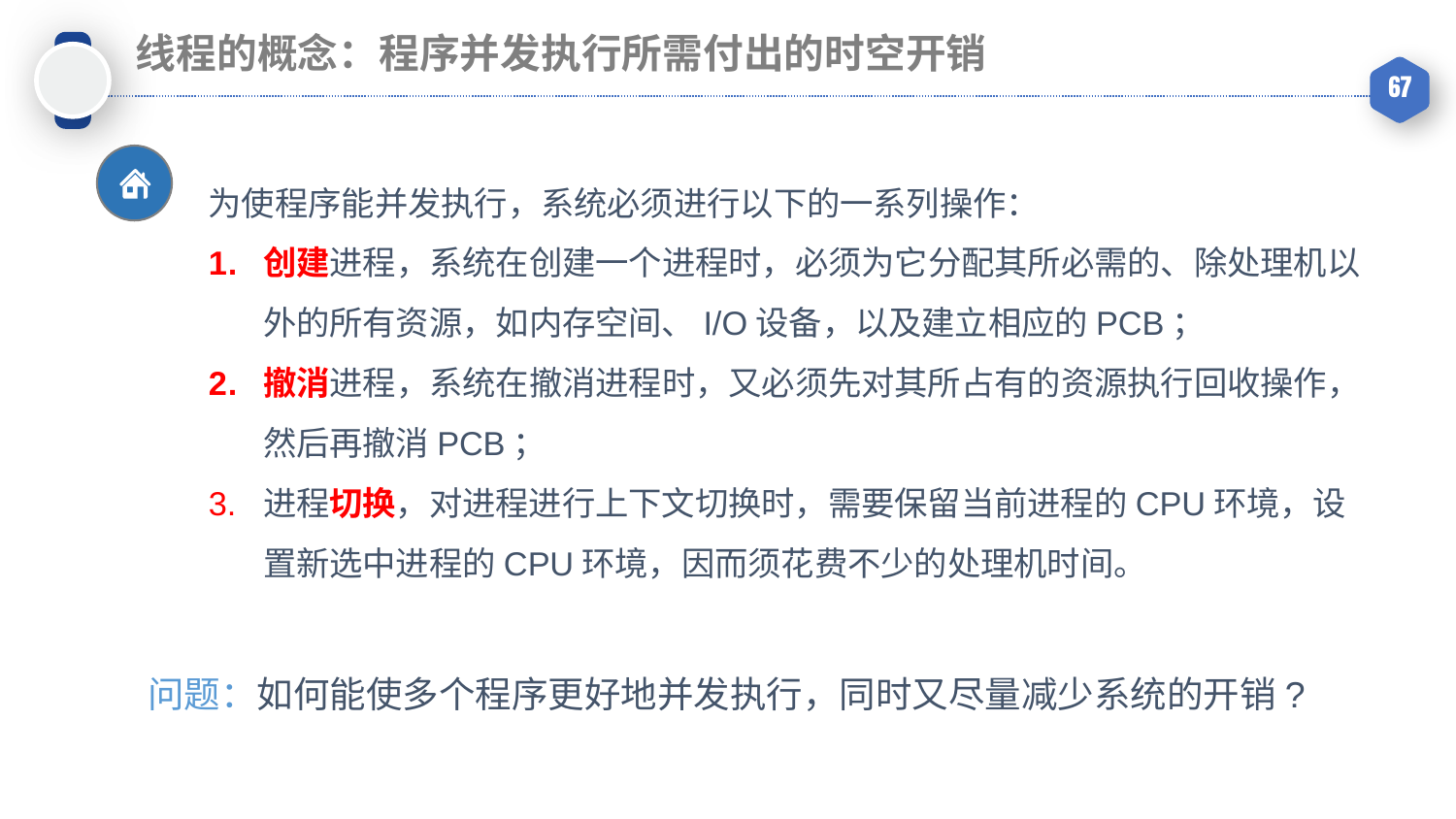

线程的概念：程序并发执行所需付出的时空开销

为使程序能并发执行，系统必须进行以下的一系列操作：
创建进程，系统在创建一个进程时，必须为它分配其所必需的、除处理机以外的所有资源，如内存空间、I/O设备，以及建立相应的PCB；
撤消进程，系统在撤消进程时，又必须先对其所占有的资源执行回收操作，然后再撤消PCB；
进程切换，对进程进行上下文切换时，需要保留当前进程的CPU环境，设置新选中进程的CPU环境，因而须花费不少的处理机时间。

问题：如何能使多个程序更好地并发执行，同时又尽量减少系统的开销?